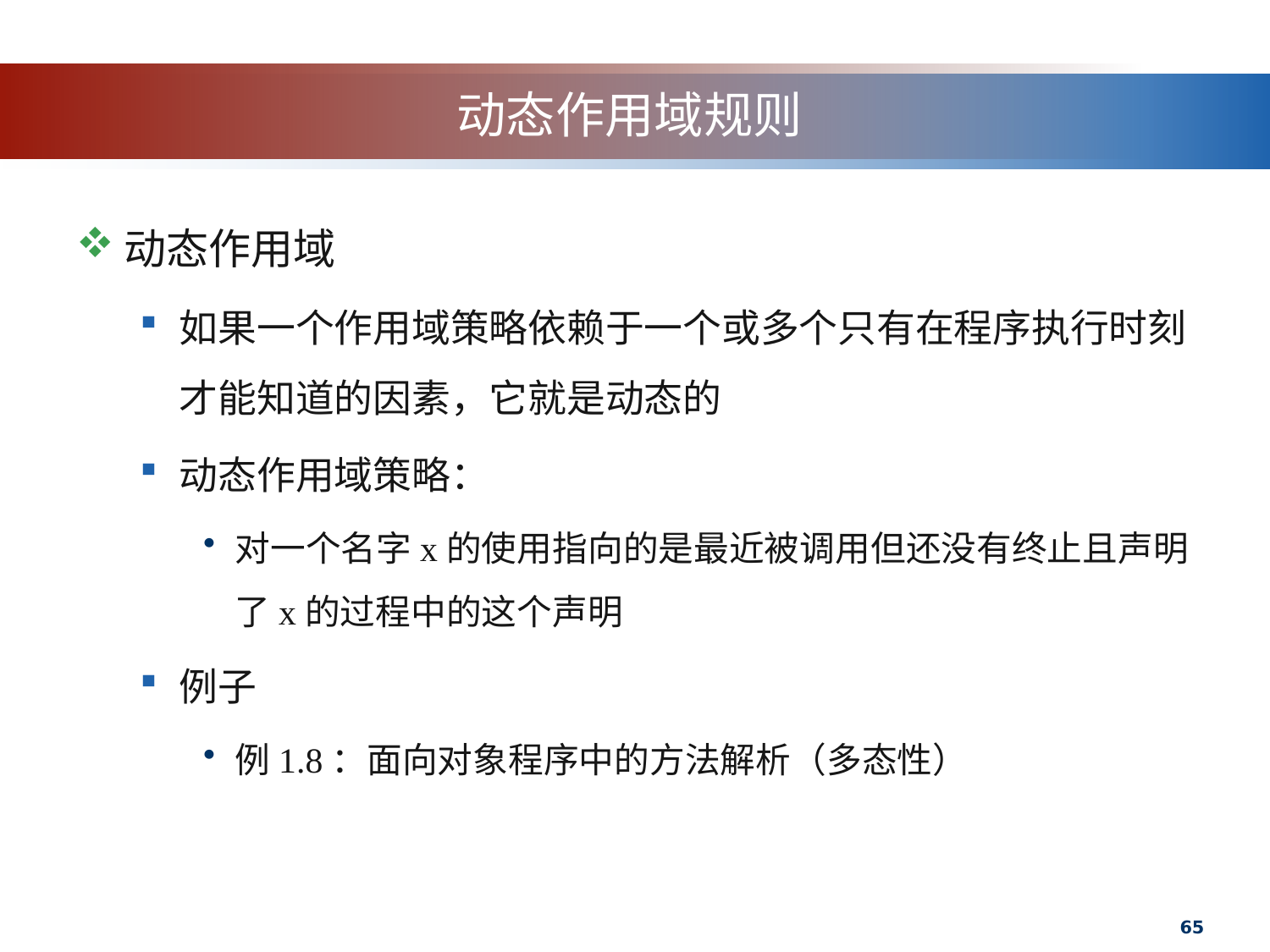

# 动态作用域规则
动态作用域
如果一个作用域策略依赖于一个或多个只有在程序执行时刻才能知道的因素，它就是动态的
动态作用域策略：
对一个名字x的使用指向的是最近被调用但还没有终止且声明了x的过程中的这个声明
例子
例1.8：面向对象程序中的方法解析（多态性）
65